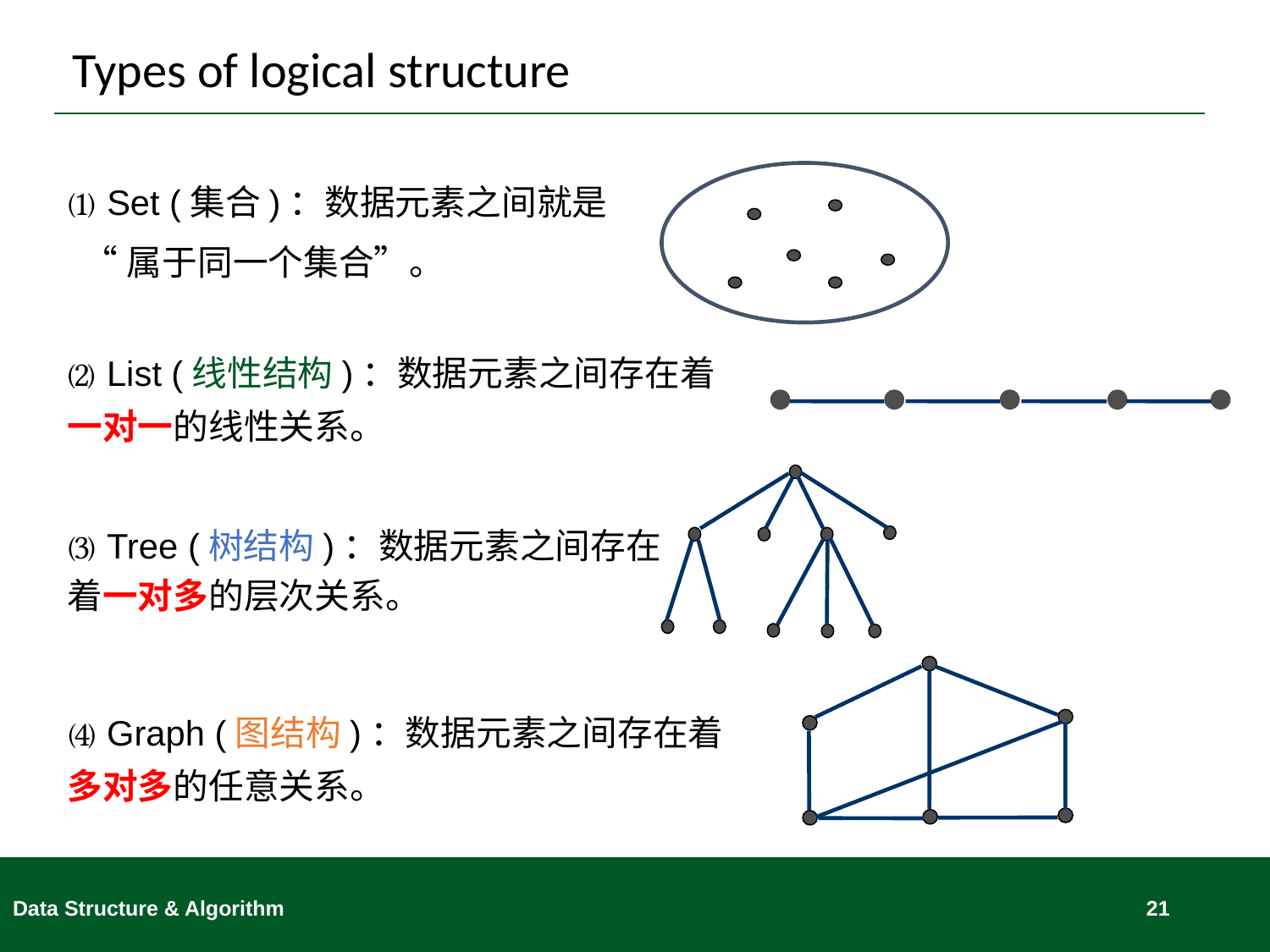

# Types of logical structure

⑴ Set (集合)：数据元素之间就是
  “属于同一个集合”。
⑵ List (线性结构)：数据元素之间存在着一对一的线性关系。

⑶ Tree (树结构)：数据元素之间存在
着一对多的层次关系。

⑷ Graph (图结构)：数据元素之间存在着多对多的任意关系。
Data Structure & Algorithm
21